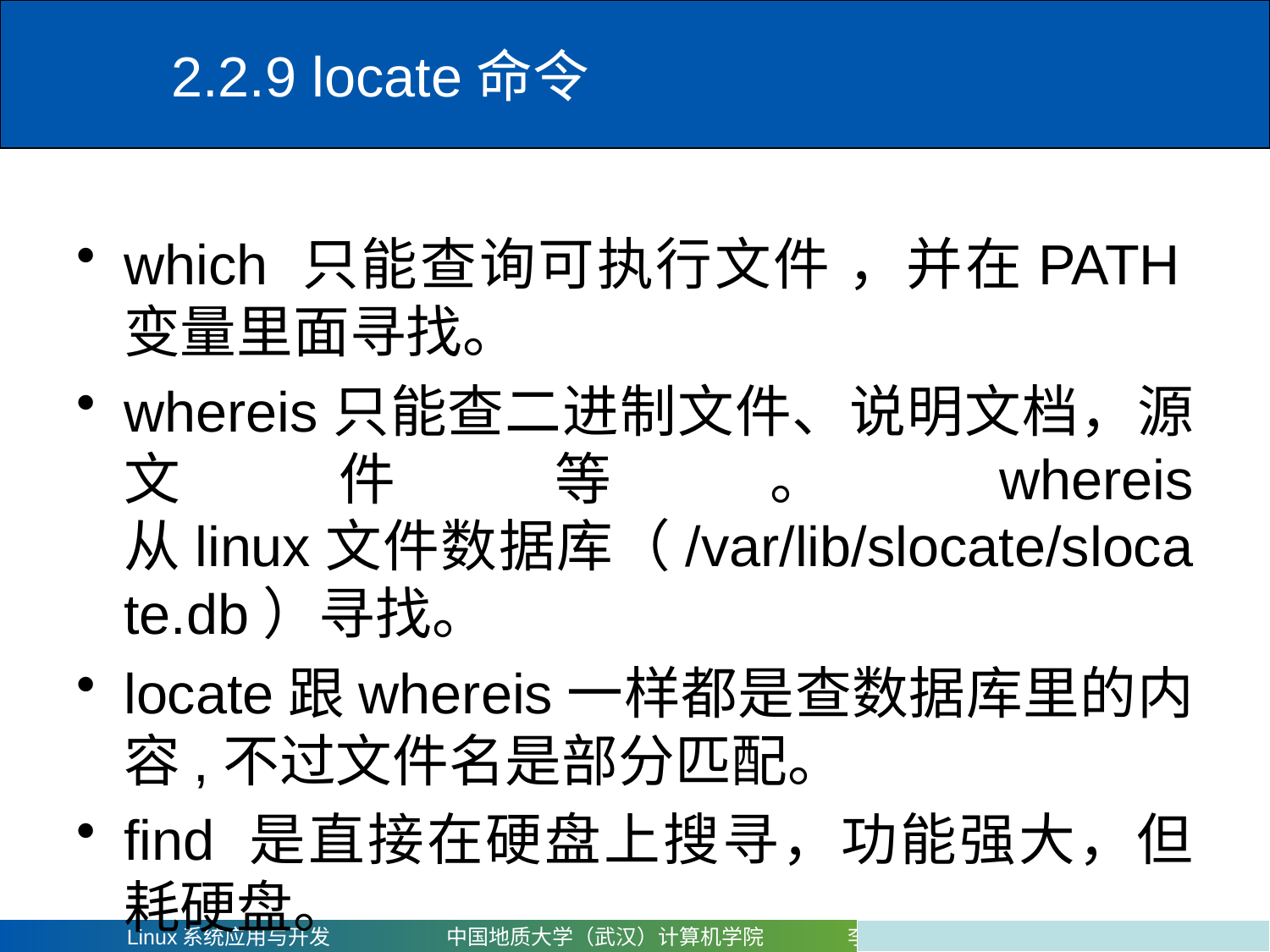

# 2.2.9 locate命令
which 只能查询可执行文件 ，并在PATH变量里面寻找。
whereis只能查二进制文件、说明文档，源文件等。whereis 从linux文件数据库（/var/lib/slocate/slocate.db）寻找。
locate跟whereis一样都是查数据库里的内容,不过文件名是部分匹配。
find 是直接在硬盘上搜寻，功能强大，但耗硬盘。